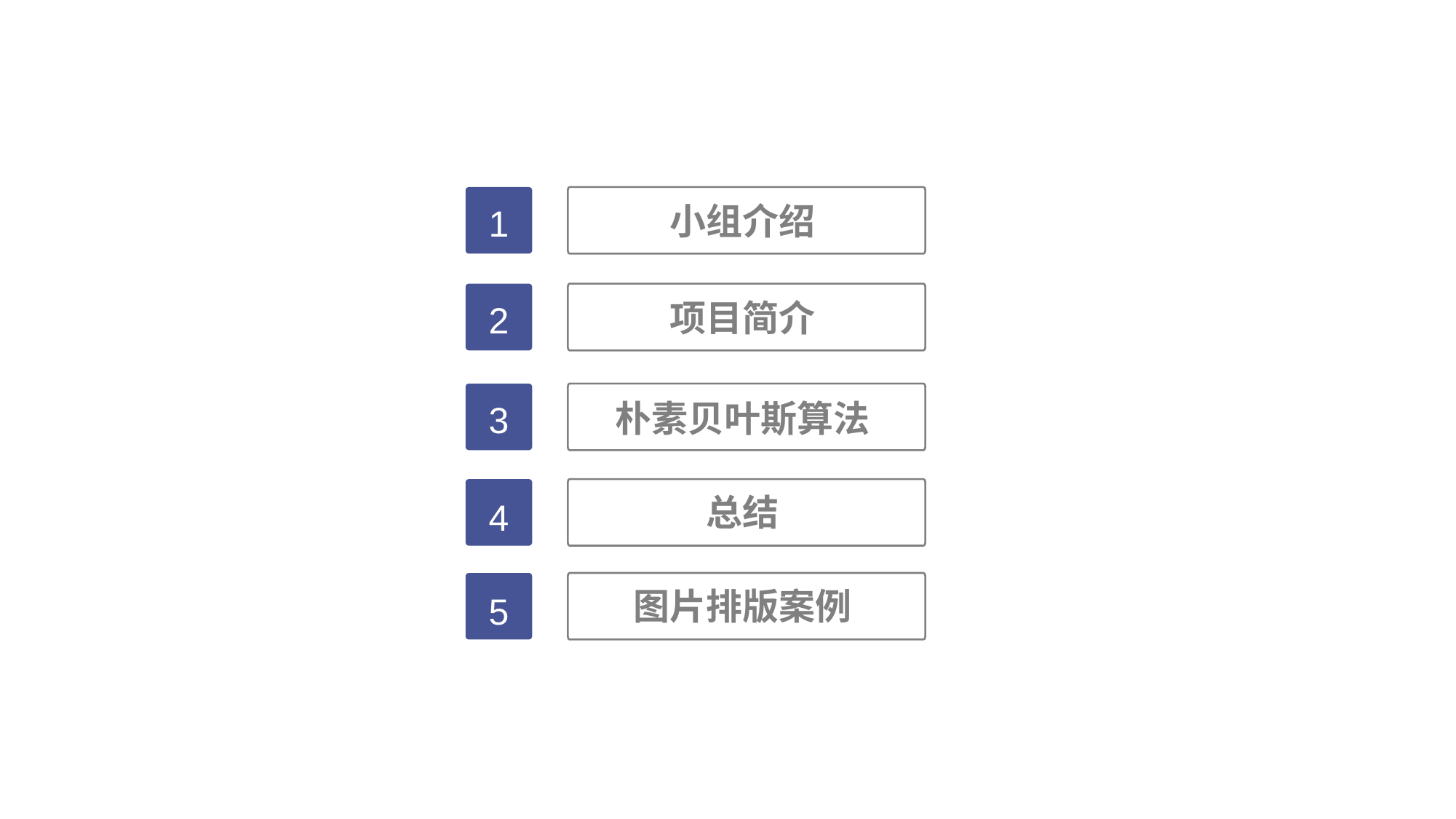

1

小组介绍

2

项目简介

3

朴素贝叶斯算法

4

总结

5

图片排版案例